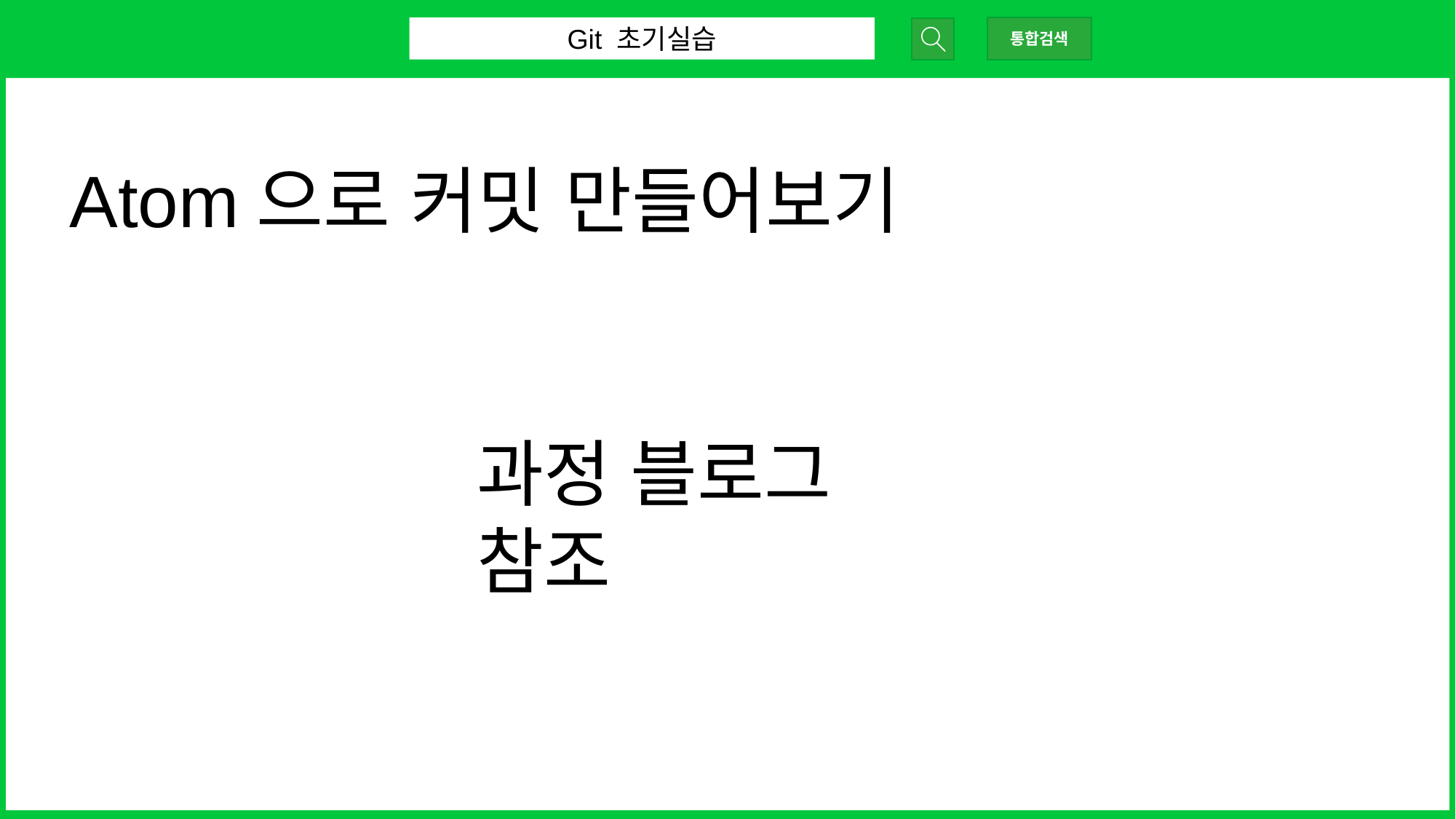

Git 초기실습
통합검색

Atom으로 커밋 만들어보기
과정 블로그 참조